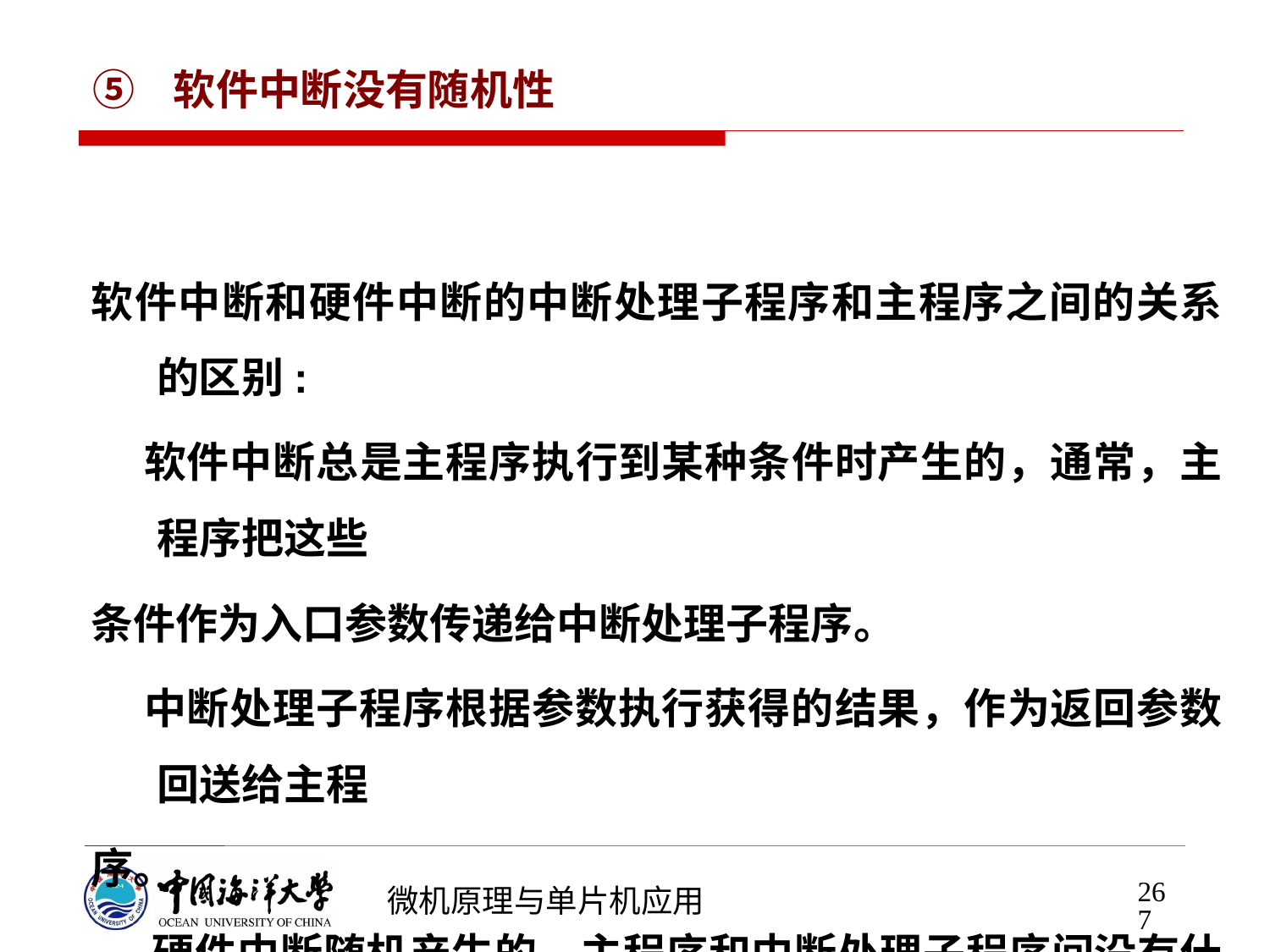

# ⑤   软件中断没有随机性
软件中断和硬件中断的中断处理子程序和主程序之间的关系的区别:
    软件中断总是主程序执行到某种条件时产生的，通常，主程序把这些
条件作为入口参数传递给中断处理子程序。
    中断处理子程序根据参数执行获得的结果，作为返回参数回送给主程
序。
     硬件中断随机产生的，主程序和中断处理子程序间没有什么参数
或参数地址。两者相互独立。
    中断处理子程序通常是输入输出指令，完成外设的输入或输出功能。

267